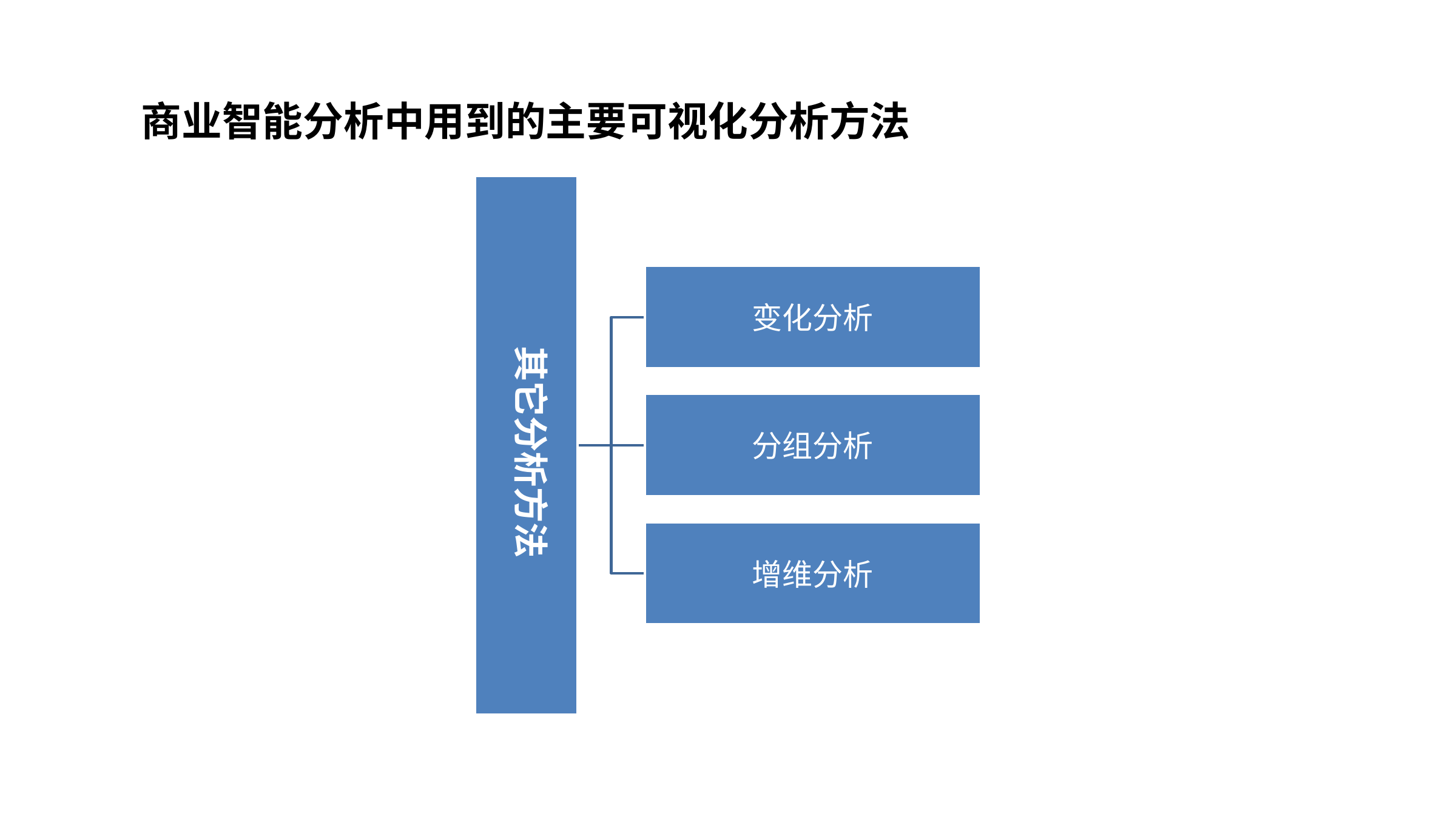

#
商业智能分析中用到的主要可视化分析方法

其它分析方法
变化分析
分组分析
增维分析
其它分析方法